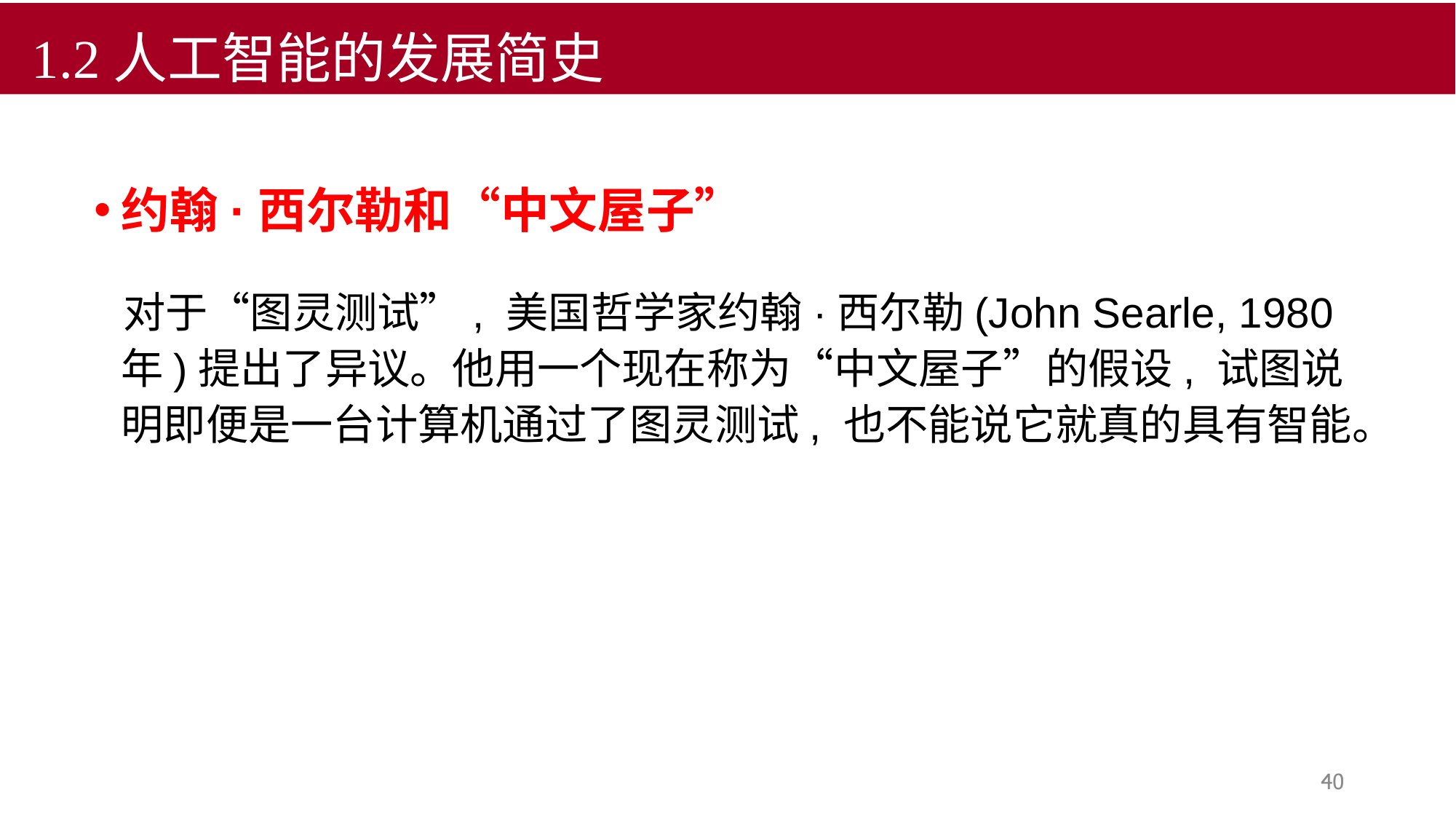

1.2人工智能的发展简史
约翰·西尔勒和“中文屋子”
  对于“图灵测试”, 美国哲学家约翰·西尔勒(John Searle, 1980年)提出了异议。他用一个现在称为“中文屋子”的假设, 试图说明即便是一台计算机通过了图灵测试, 也不能说它就真的具有智能。

40